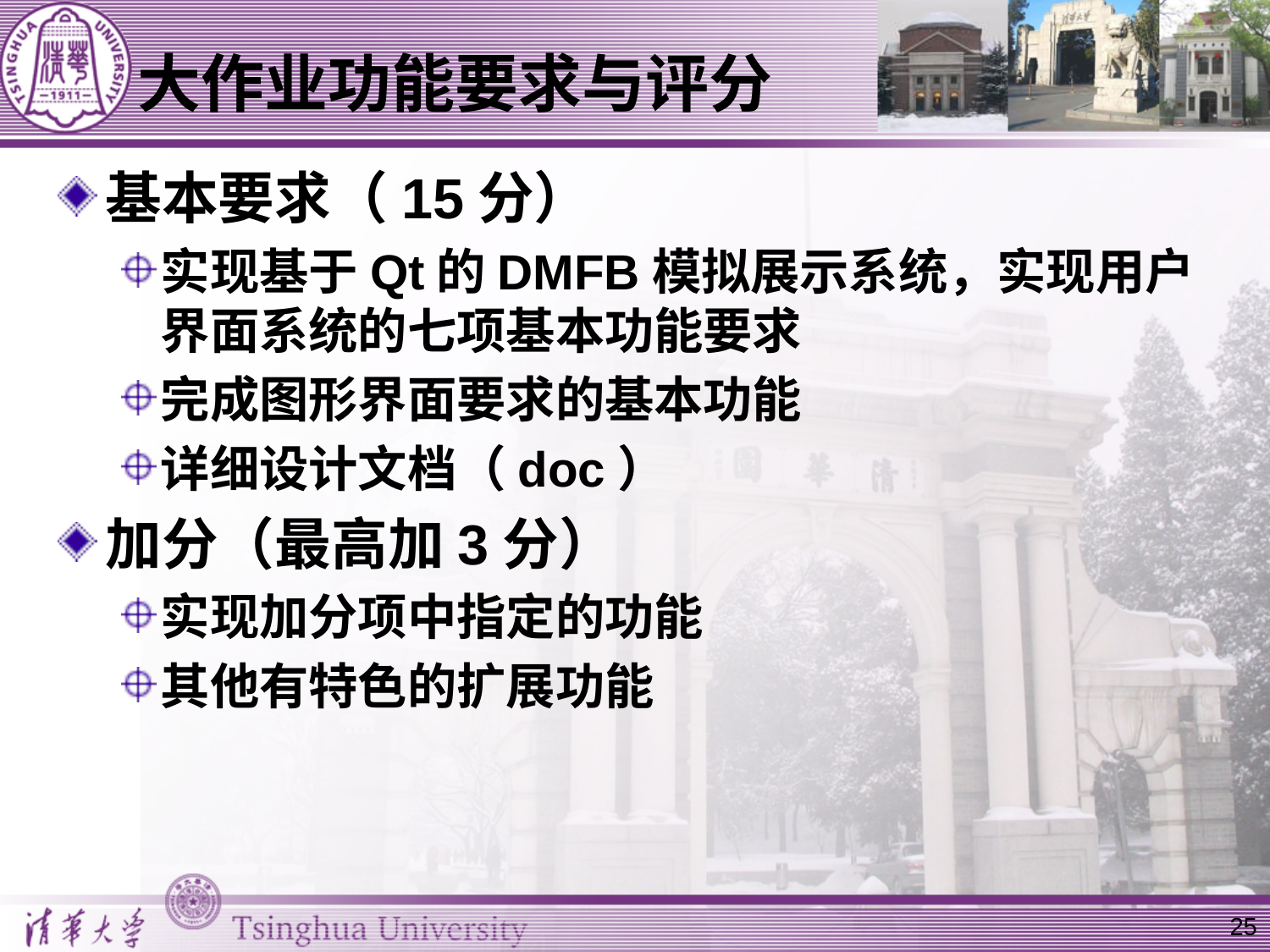

# 大作业功能要求与评分
基本要求（15分）
实现基于Qt的DMFB模拟展示系统，实现用户界面系统的七项基本功能要求
完成图形界面要求的基本功能
详细设计文档（doc）
加分（最高加3分）
实现加分项中指定的功能
其他有特色的扩展功能

25